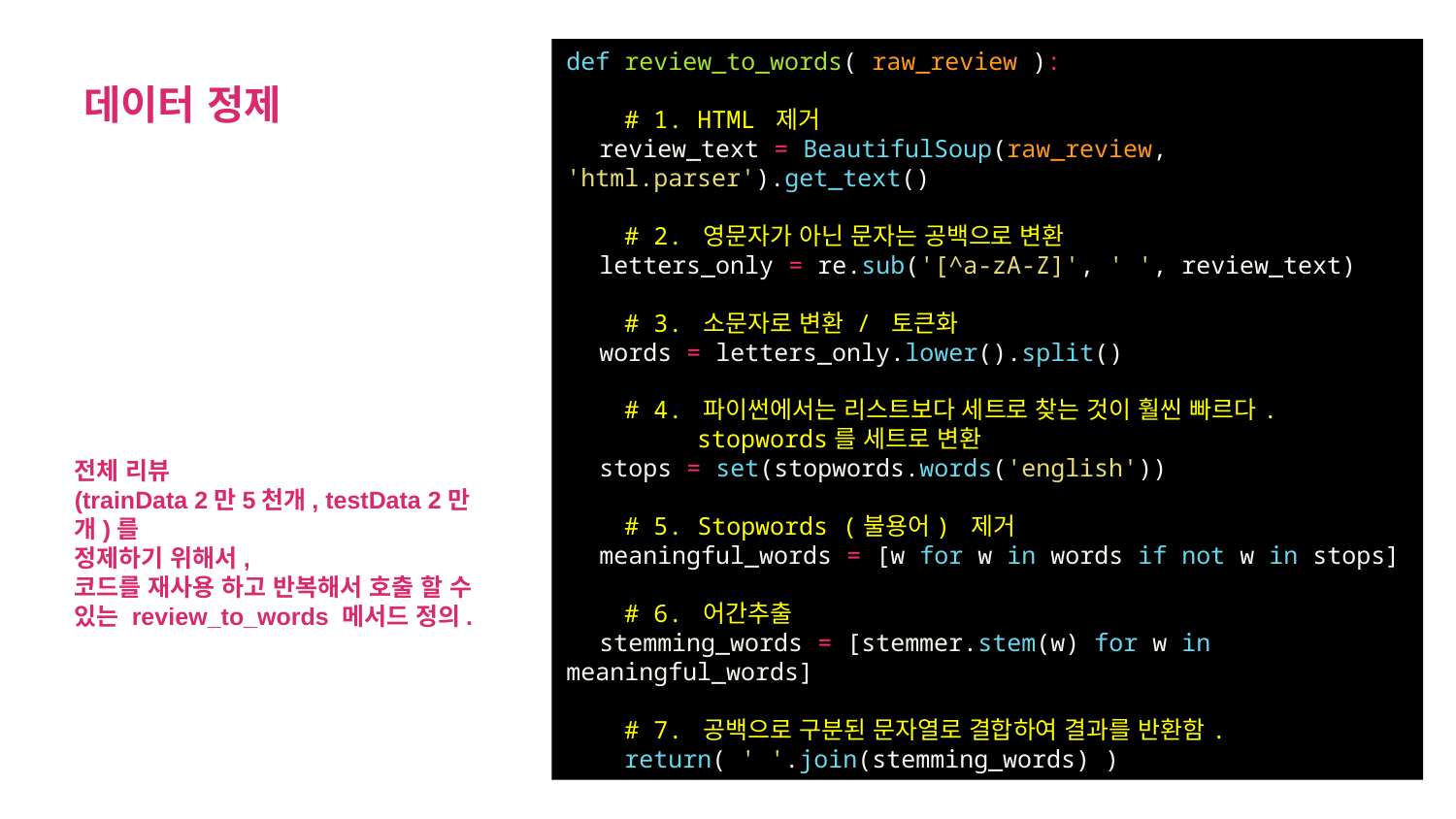

def review_to_words( raw_review ):
    # 1. HTML 제거
    review_text = BeautifulSoup(raw_review, 'html.parser').get_text()
    # 2. 영문자가 아닌 문자는 공백으로 변환
    letters_only = re.sub('[^a-zA-Z]', ' ', review_text)
    # 3. 소문자로 변환 / 토큰화
    words = letters_only.lower().split()
    # 4. 파이썬에서는 리스트보다 세트로 찾는 것이 훨씬 빠르다.
         stopwords를 세트로 변환
    stops = set(stopwords.words('english'))
    # 5. Stopwords (불용어) 제거
    meaningful_words = [w for w in words if not w in stops]
    # 6. 어간추출
    stemming_words = [stemmer.stem(w) for w in meaningful_words]
    # 7. 공백으로 구분된 문자열로 결합하여 결과를 반환함.
    return( ' '.join(stemming_words) )
데이터 정제
전체 리뷰
(trainData 2만5천개, testData 2만개)를
정제하기 위해서,
코드를 재사용 하고 반복해서 호출 할 수 있는 review_to_words 메서드 정의.